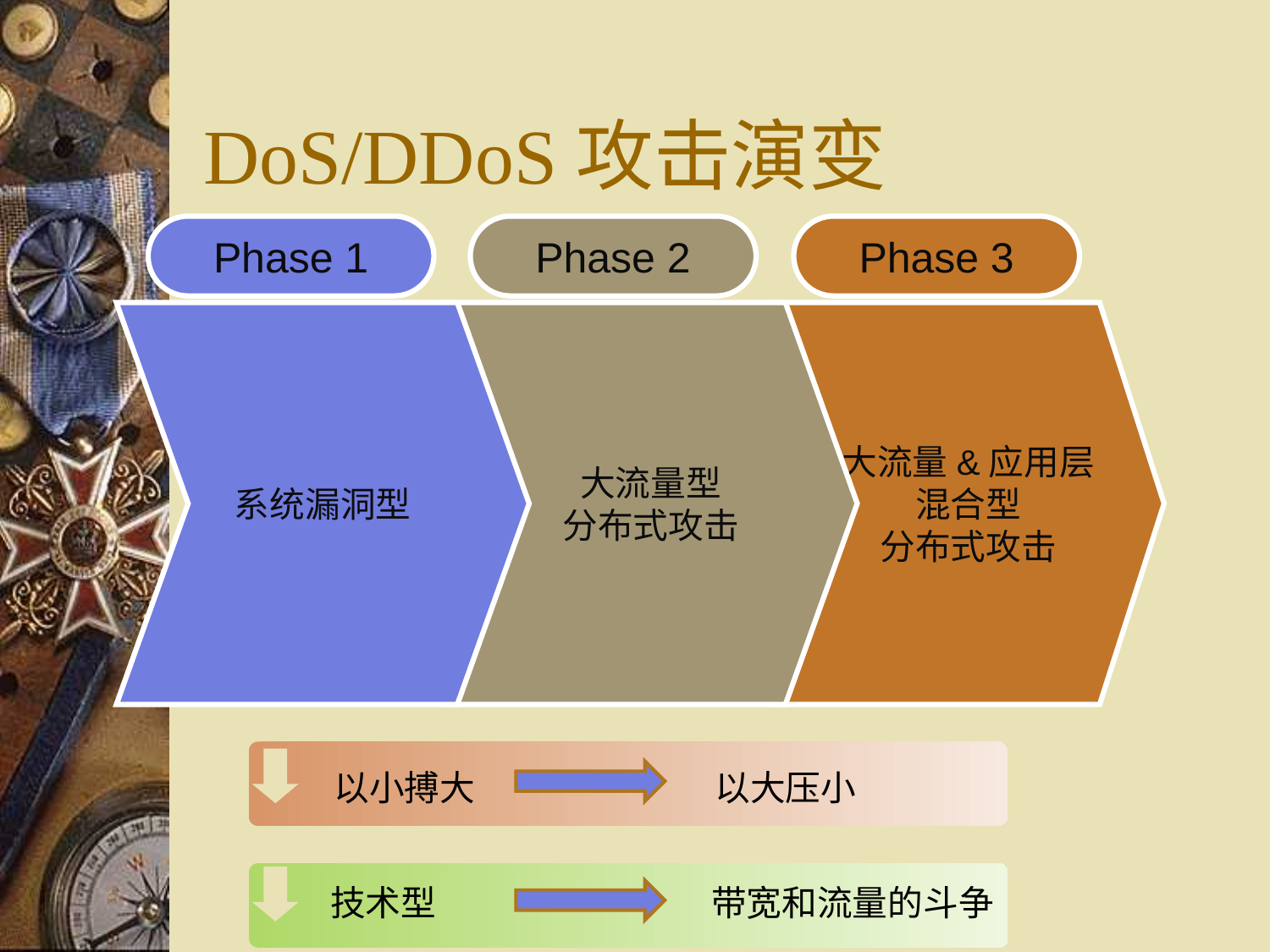

# DoS/DDoS攻击演变
Phase 1
Phase 2
Phase 3
系统漏洞型
大流量型
分布式攻击
大流量&应用层
混合型
分布式攻击

以小搏大		以大压小

技术型			带宽和流量的斗争